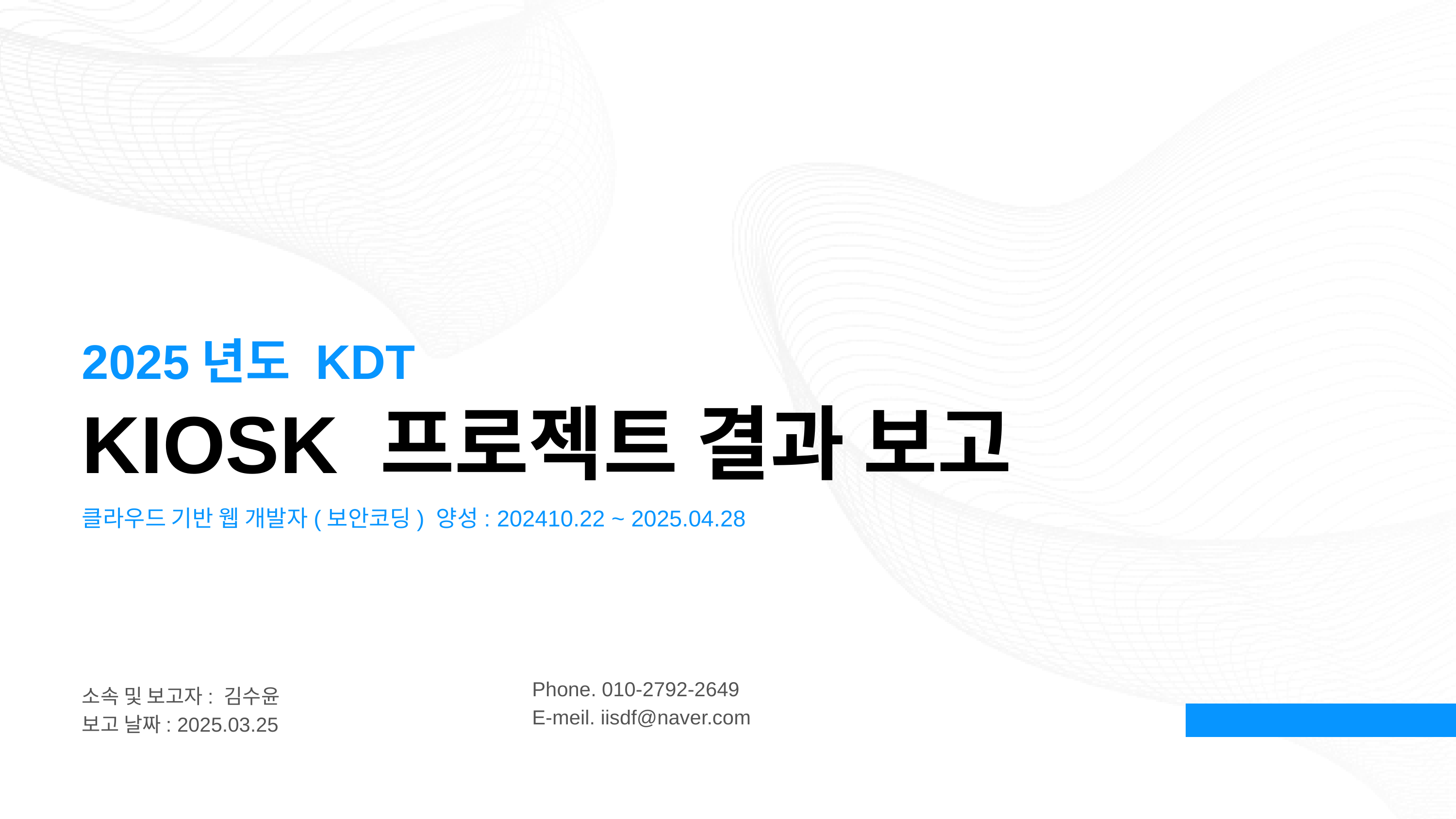

2025년도 KDT
KIOSK 프로젝트 결과 보고
클라우드 기반 웹 개발자(보안코딩) 양성: 202410.22 ~ 2025.04.28
Phone. 010-2792-2649
E-meil. iisdf@naver.com
소속 및 보고자: 김수윤
보고 날짜: 2025.03.25